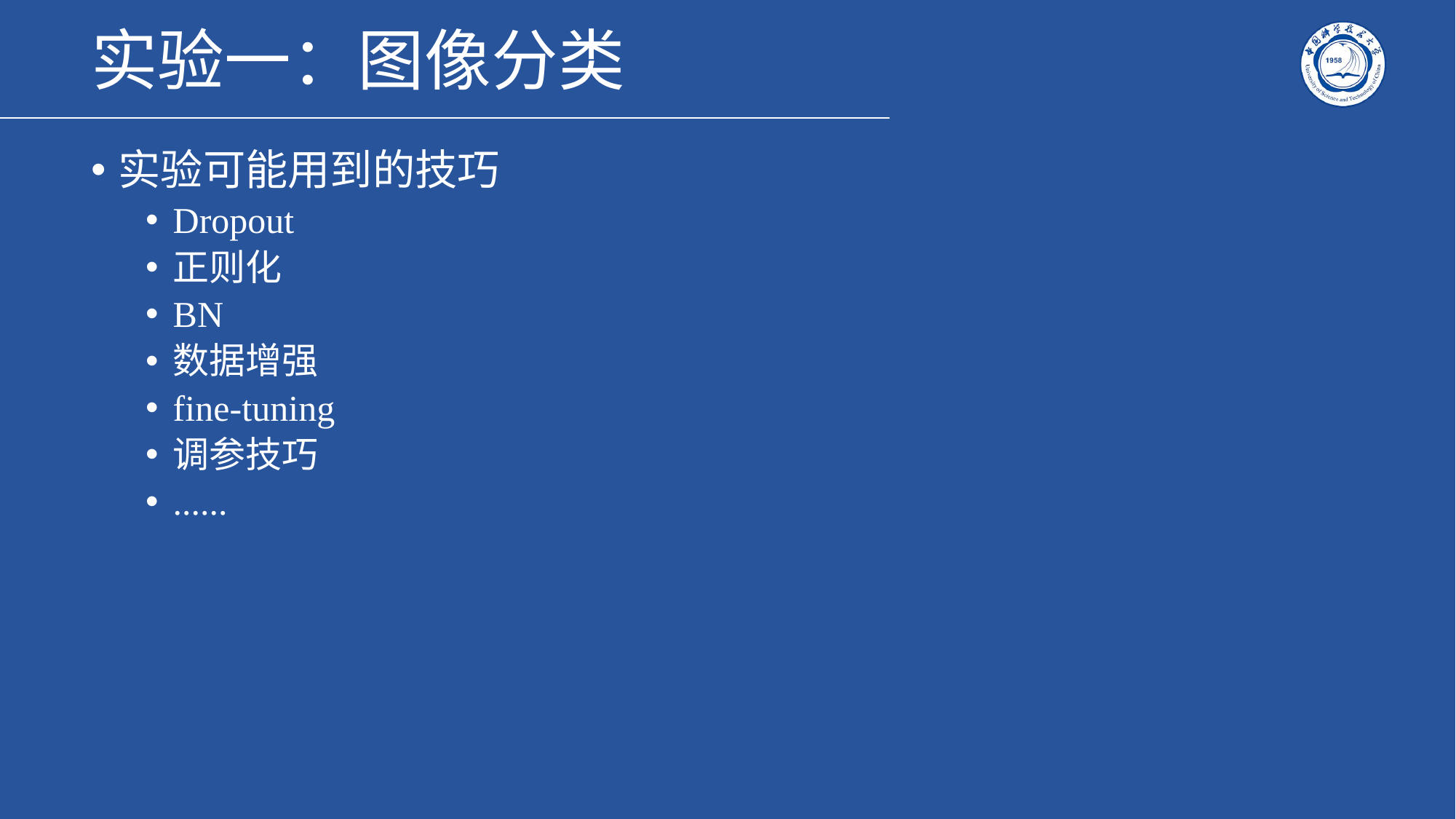

# 实验一：图像分类
67
实验可能用到的技巧
Dropout
正则化
BN
数据增强
fine-tuning
调参技巧
......